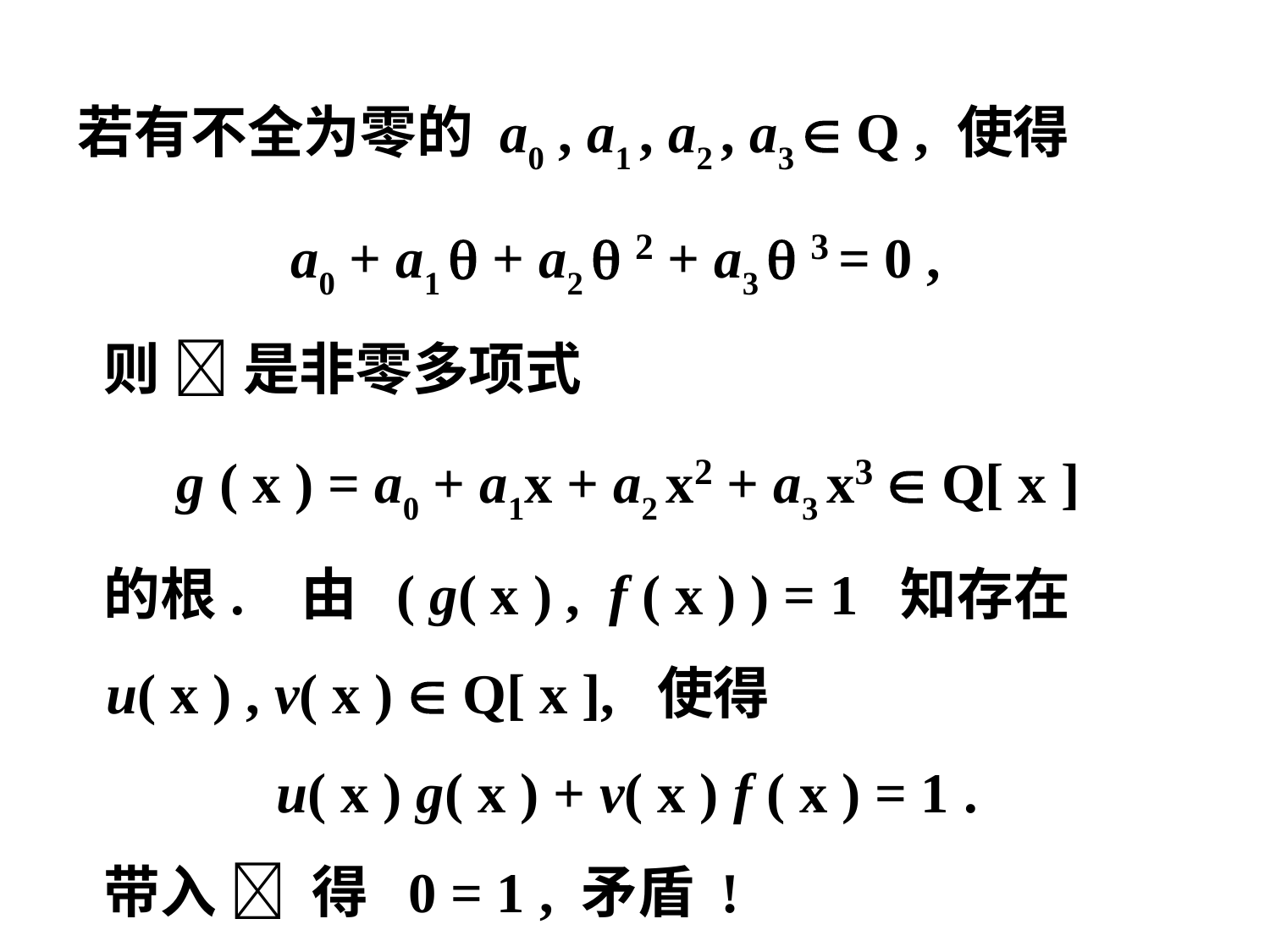

若有不全为零的 a0 , a1 , a2 , a3 ∈ Q , 使得
               a0 + a1 θ + a2 θ 2 + a3 θ 3 = 0 ,
 则 θ 是非零多项式
       g ( x ) = a0 + a1x + a2 x2 + a3 x3 ∈ Q[ x ]
 的根.   由  ( g( x ) ,  f ( x ) ) = 1  知存在
  u( x ) , v( x ) ∈ Q[ x ],  使得
              u( x ) g( x ) + v( x ) f ( x ) = 1 .
 带入 θ  得  0 = 1 , 矛盾 !